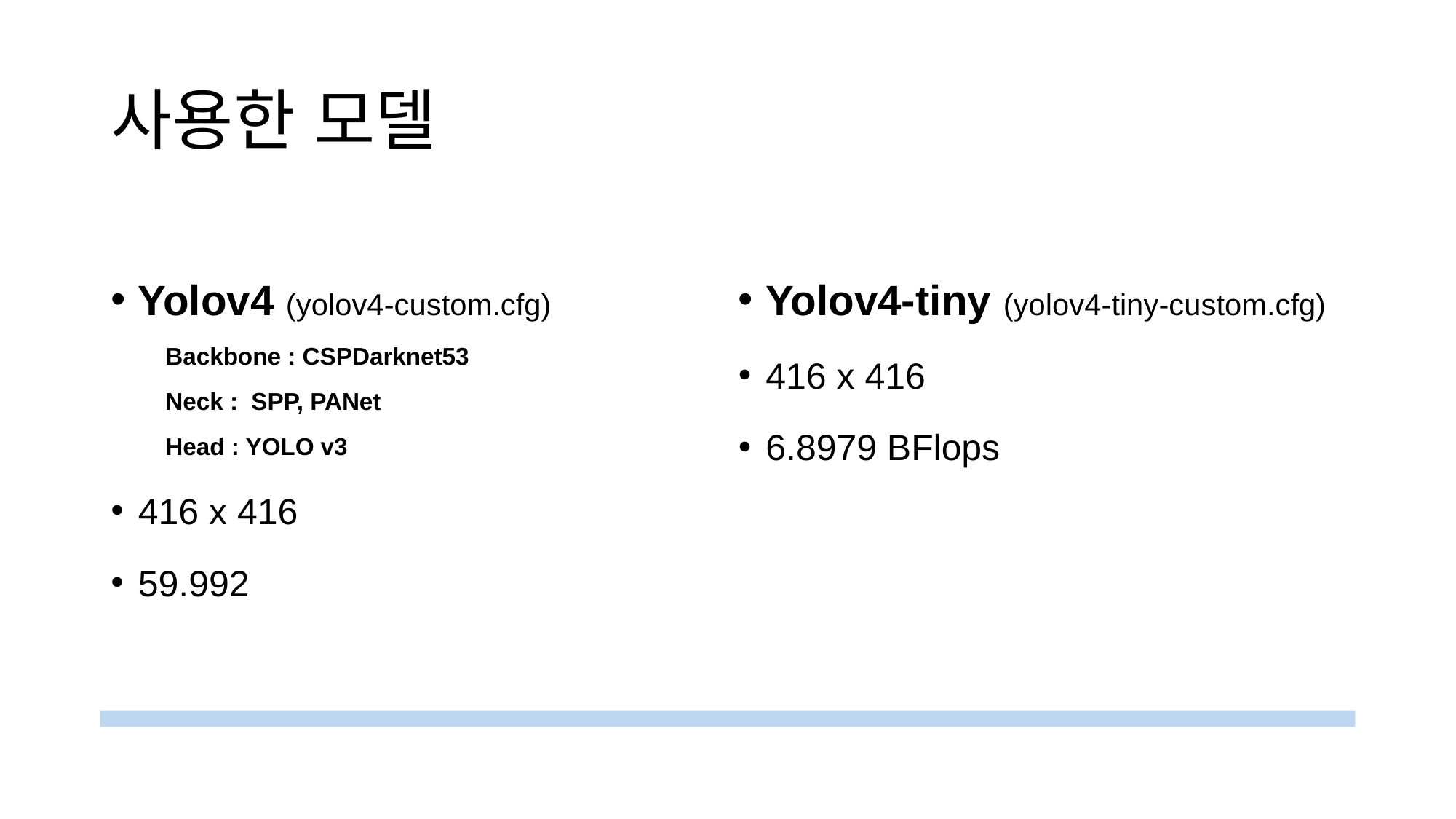

# 사용한 모델
Yolov4 (yolov4-custom.cfg)
Backbone : CSPDarknet53
Neck :  SPP, PANet
Head : YOLO v3
416 x 416
59.992
Yolov4-tiny (yolov4-tiny-custom.cfg)
416 x 416
6.8979 BFlops